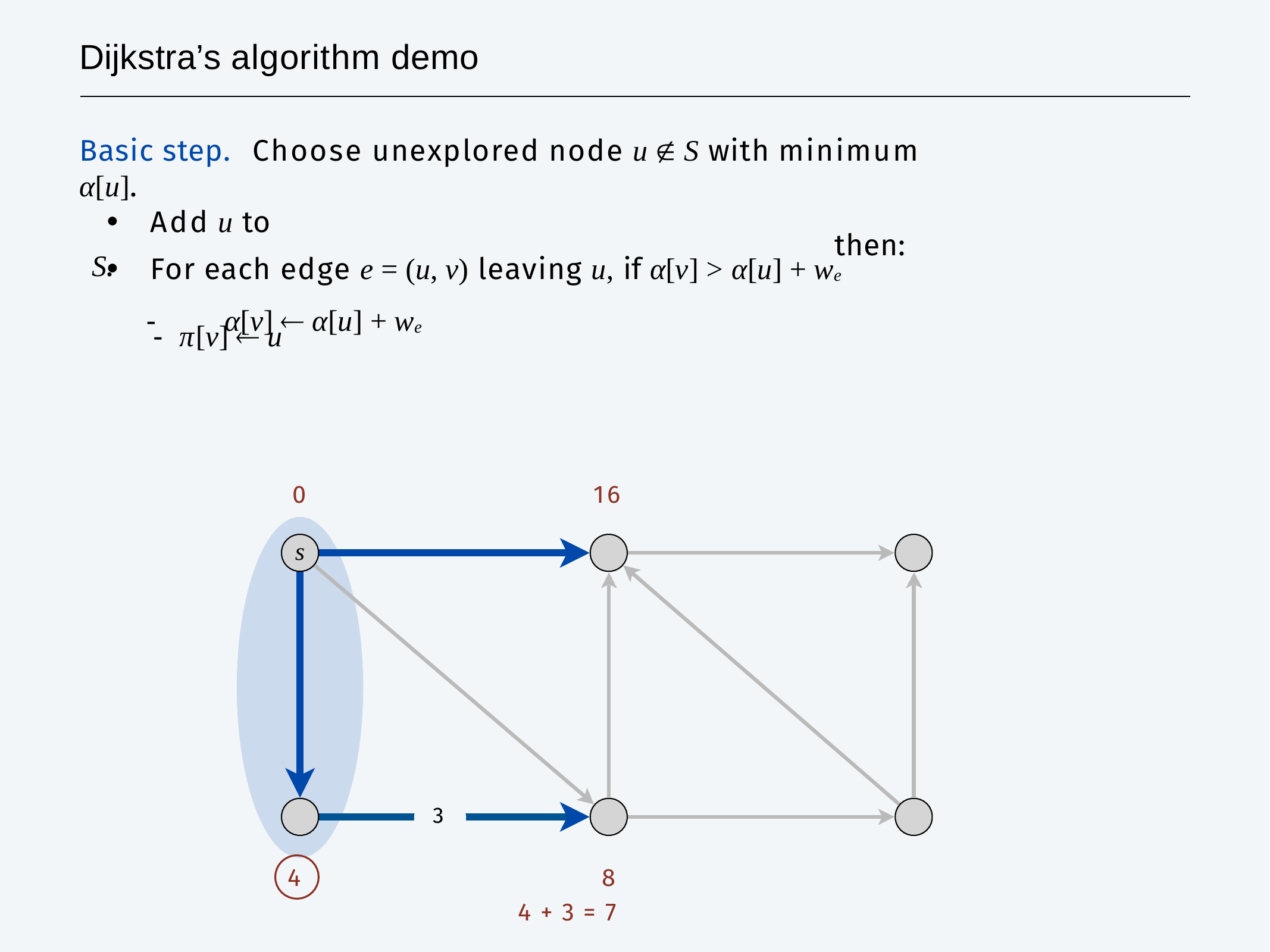

# Dijkstra’s algorithm demo

Basic step.	Choose unexplored node u ∉ S with minimum α[u].
・Add u to S.
・For each edge e = (u, v) leaving u, if α[v] > α[u] + we
 -	 α[v] ← α[u] + we
then:
-  π[v] ← u
0
16

s

3

4
8
4 + 3 = 7